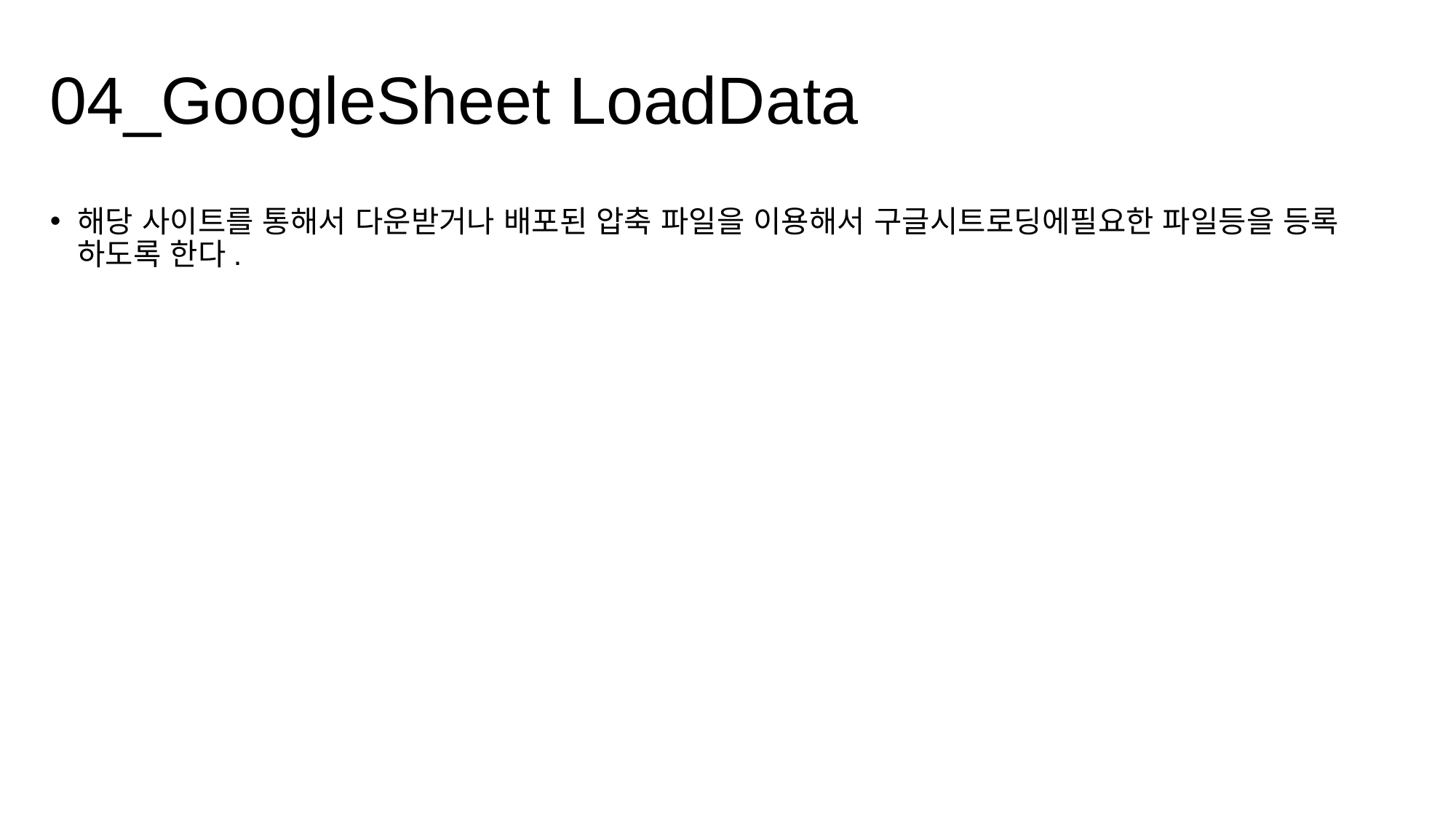

# 04_GoogleSheet LoadData
해당 사이트를 통해서 다운받거나 배포된 압축 파일을 이용해서 구글시트로딩에필요한 파일등을 등록 하도록 한다.